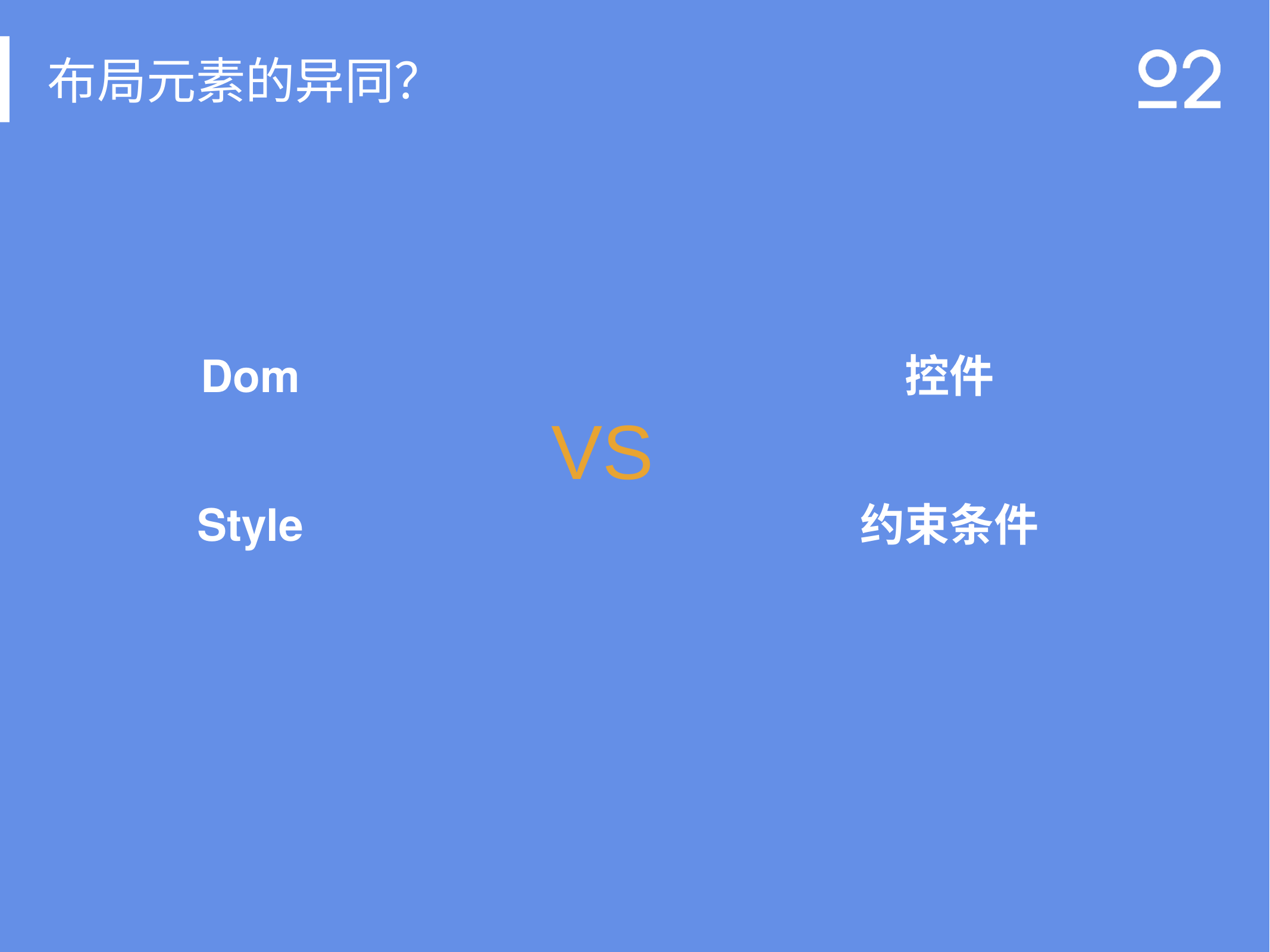

# 布局元素的异同？
控件
Dom
VS
约束条件
Style